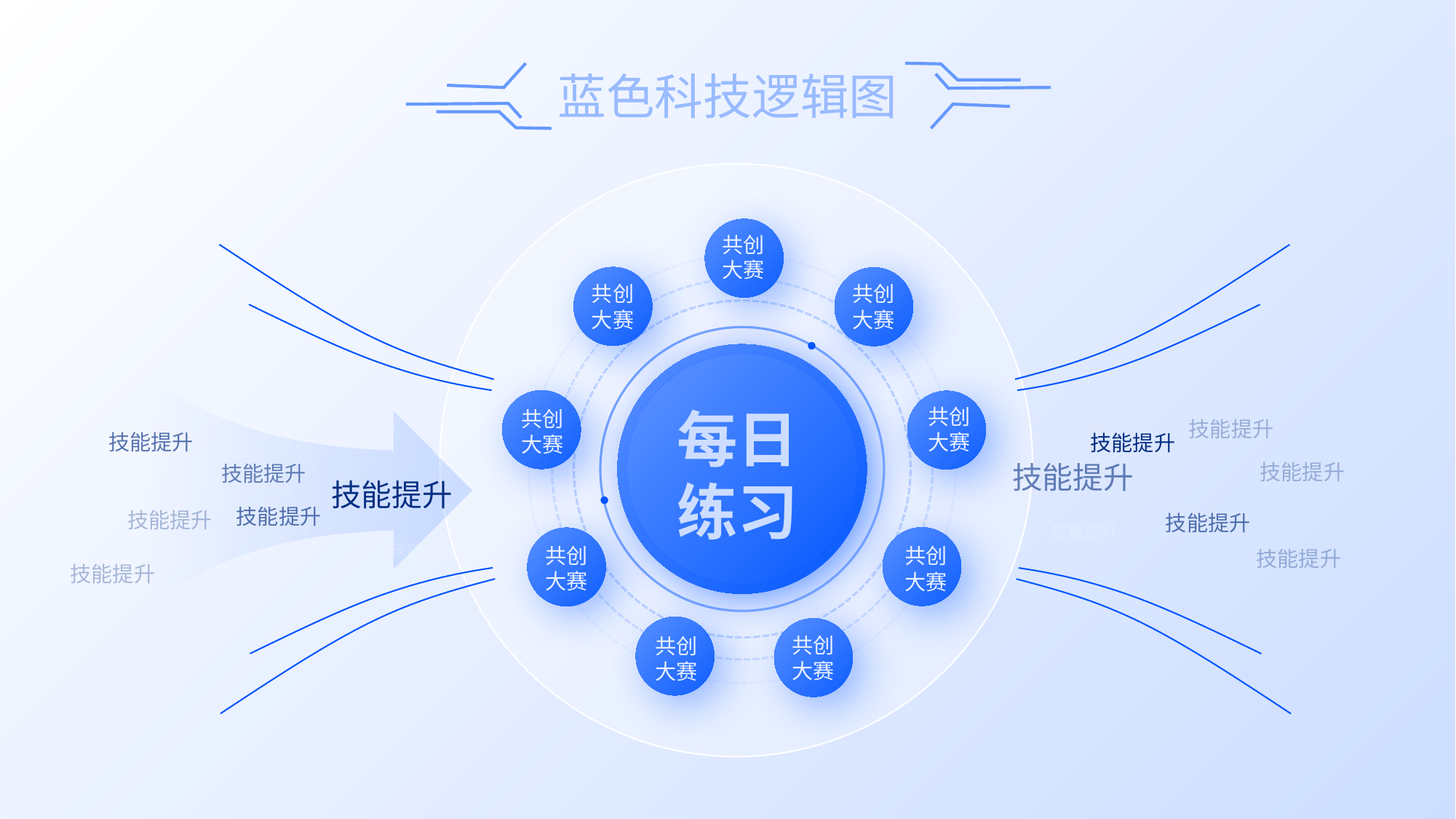

共创
大赛

共创
大赛
共创
大赛

每日
练习
共创
大赛
共创
大赛
技能提升
技能提升
技能提升
技能提升
技能提升
技能提升
技能提升

技能提升
技能提升
技能提升
技能提升

技能提升
共创
大赛
共创
大赛
技能提升
技能提升

共创
大赛
共创
大赛